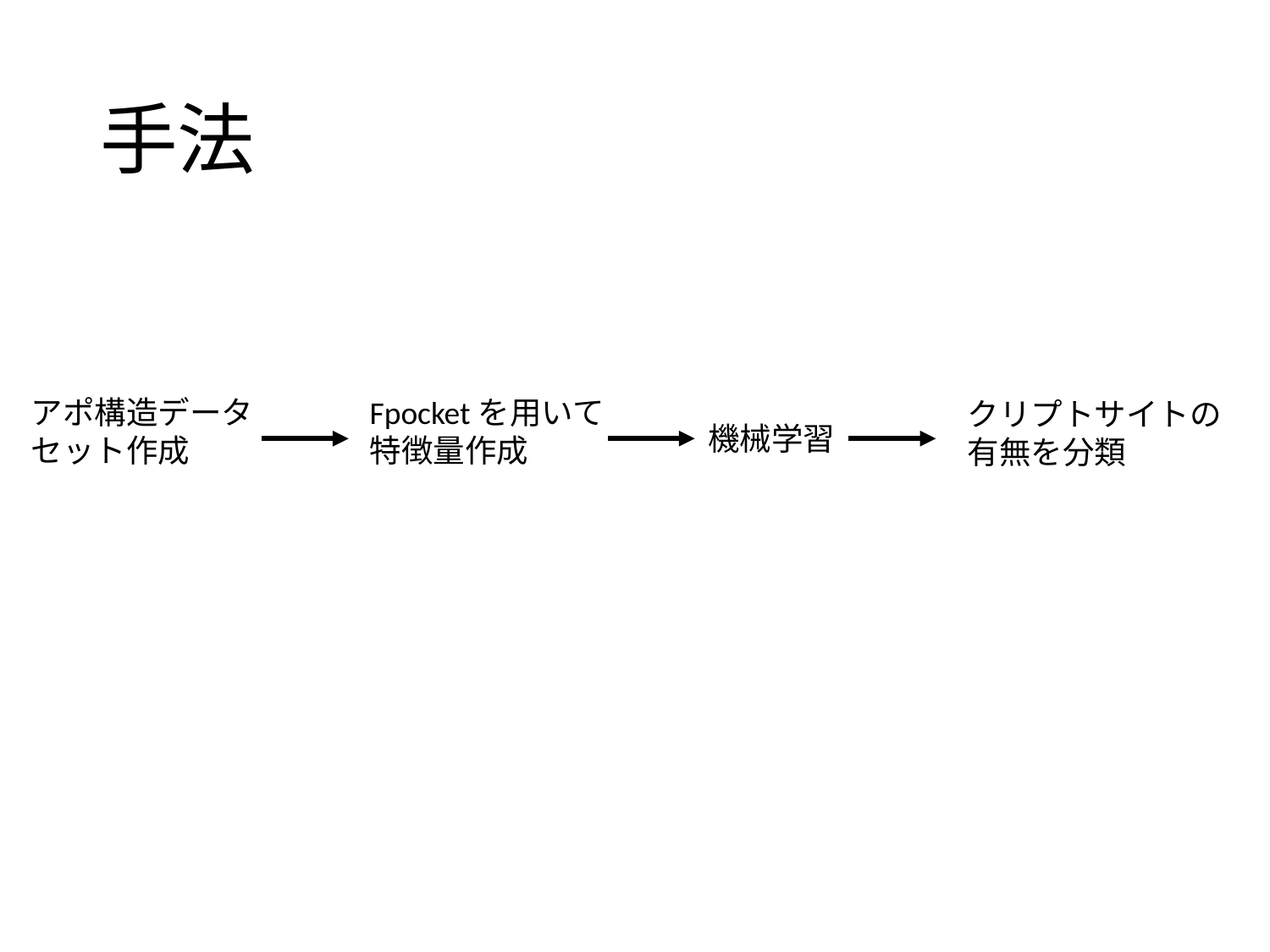

# 手法
アポ構造データ
セット作成
Fpocketを用いて
特徴量作成
クリプトサイトの
有無を分類
機械学習